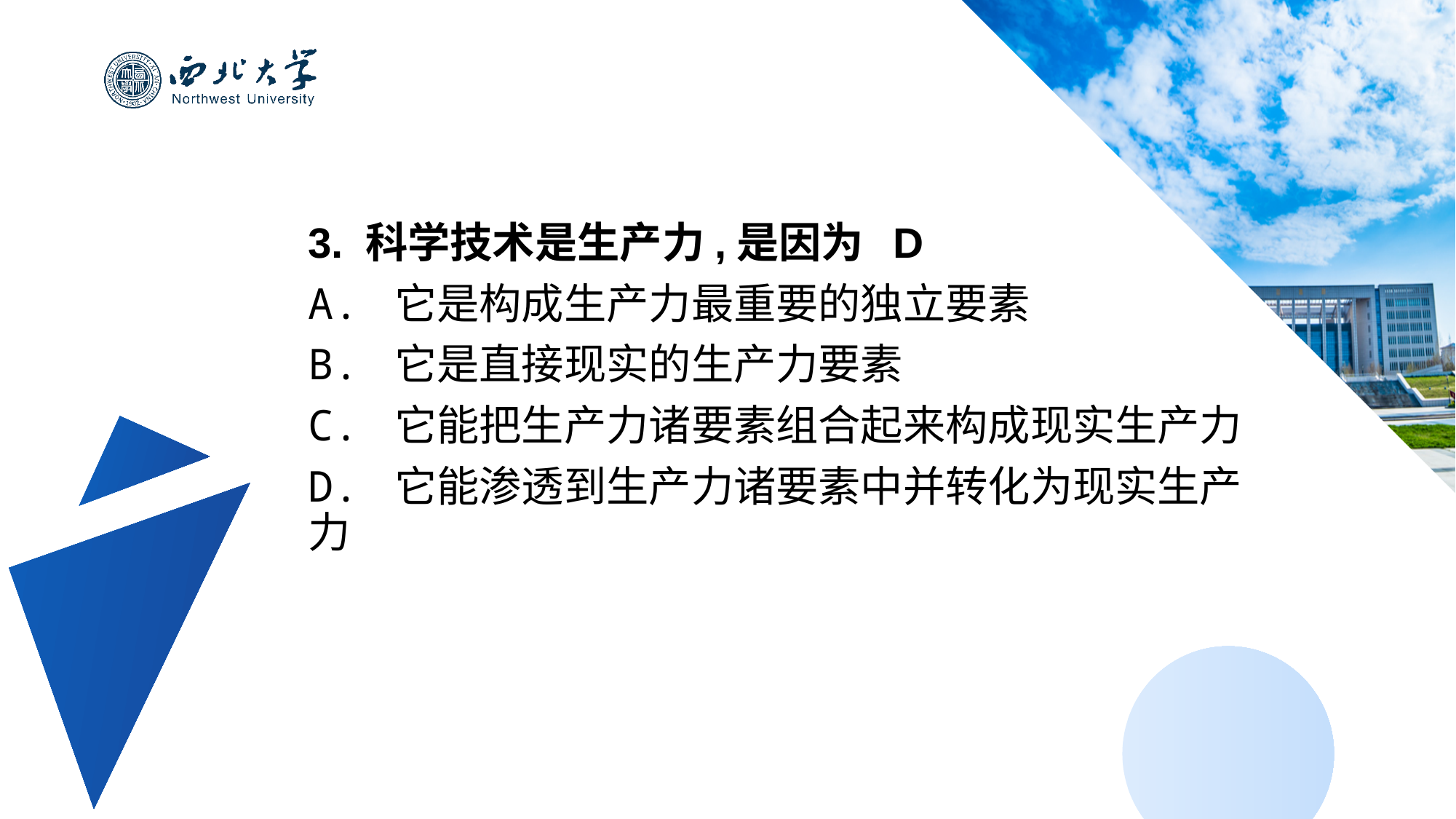

3. 科学技术是生产力,是因为  D
A. 它是构成生产力最重要的独立要素
B. 它是直接现实的生产力要素
C. 它能把生产力诸要素组合起来构成现实生产力
D. 它能渗透到生产力诸要素中并转化为现实生产力